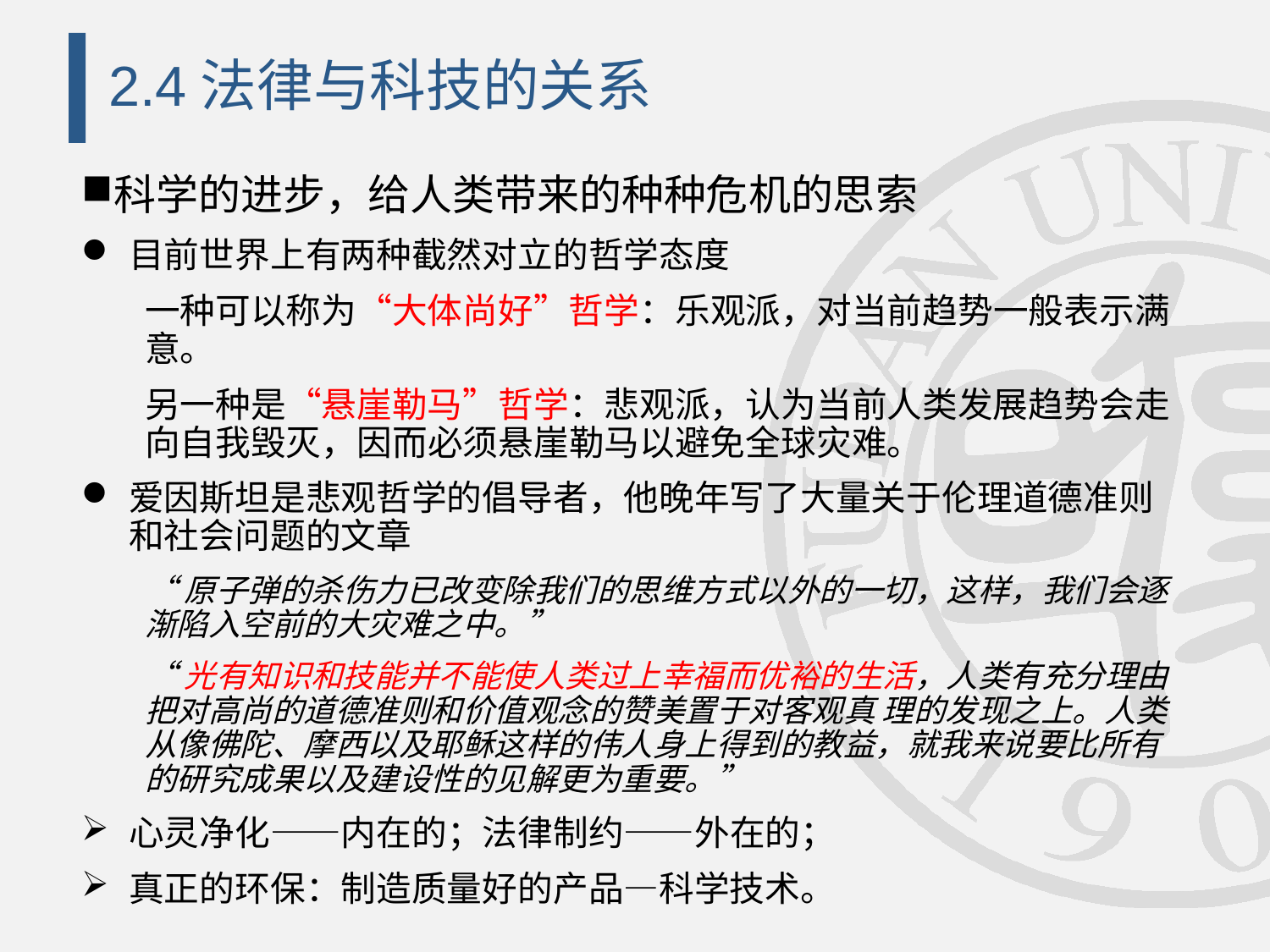

# 2.4法律与科技的关系
科学的进步，给人类带来的种种危机的思索
目前世界上有两种截然对立的哲学态度
一种可以称为“大体尚好”哲学：乐观派，对当前趋势一般表示满意。
另一种是“悬崖勒马”哲学：悲观派，认为当前人类发展趋势会走向自我毁灭，因而必须悬崖勒马以避免全球灾难。
爱因斯坦是悲观哲学的倡导者，他晚年写了大量关于伦理道德准则和社会问题的文章
“原子弹的杀伤力已改变除我们的思维方式以外的一切，这样，我们会逐渐陷入空前的大灾难之中。”
“光有知识和技能并不能使人类过上幸福而优裕的生活，人类有充分理由把对高尚的道德准则和价值观念的赞美置于对客观真 理的发现之上。人类从像佛陀、摩西以及耶稣这样的伟人身上得到的教益，就我来说要比所有的研究成果以及建设性的见解更为重要。”
心灵净化——内在的；法律制约——外在的；
真正的环保：制造质量好的产品—科学技术。